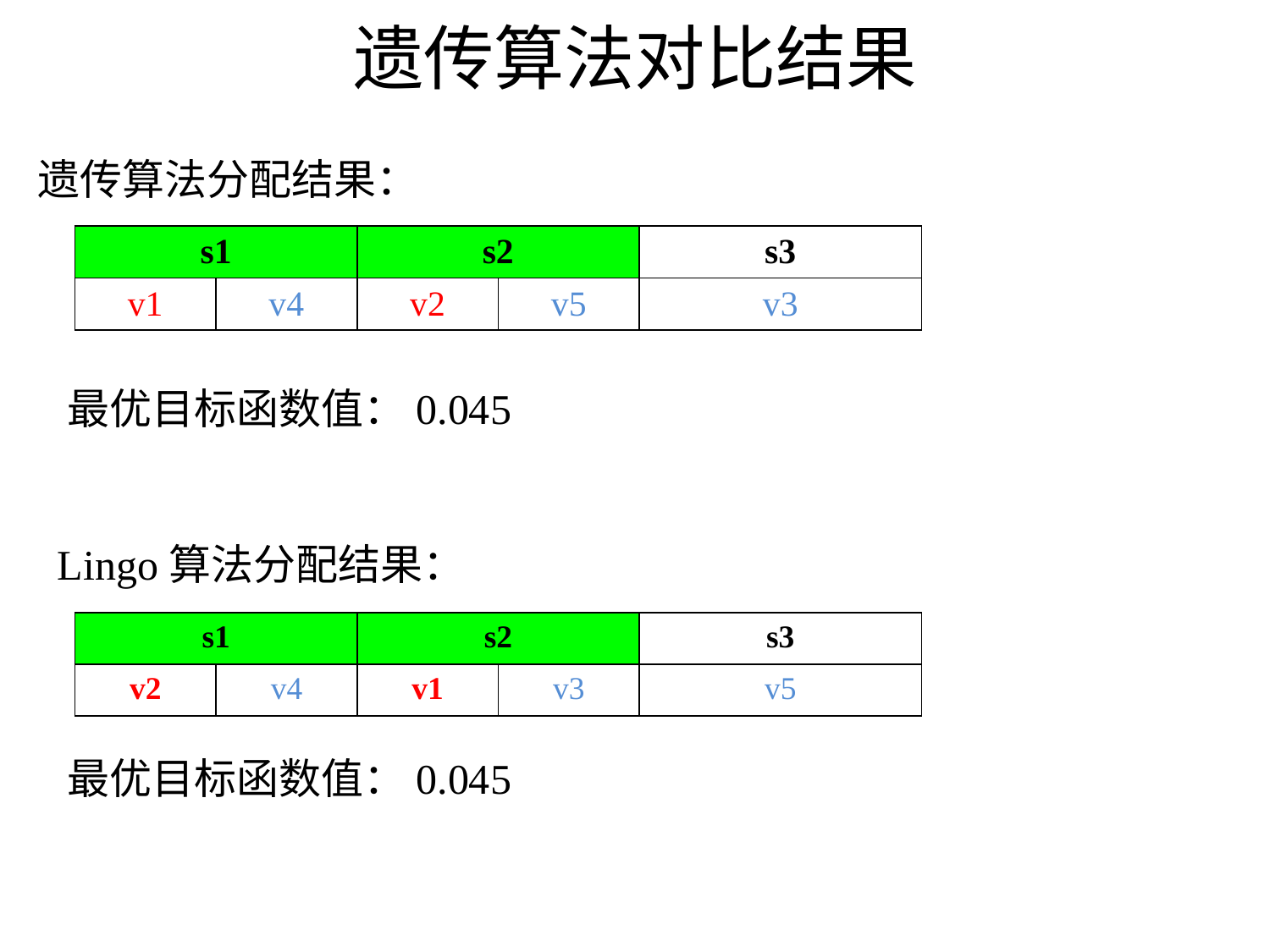

# 遗传算法对比结果
遗传算法分配结果：

| s1 |  | s2 |  | s3 |
| --- | --- | --- | --- | --- |
| v1 | v4 | v2 | v5 | v3 |
最优目标函数值：0.045
Lingo算法分配结果：
| s1 |  | s2 |  | s3 |
| --- | --- | --- | --- | --- |
| v2 | v4 | v1 | v3 | v5 |
最优目标函数值：0.045